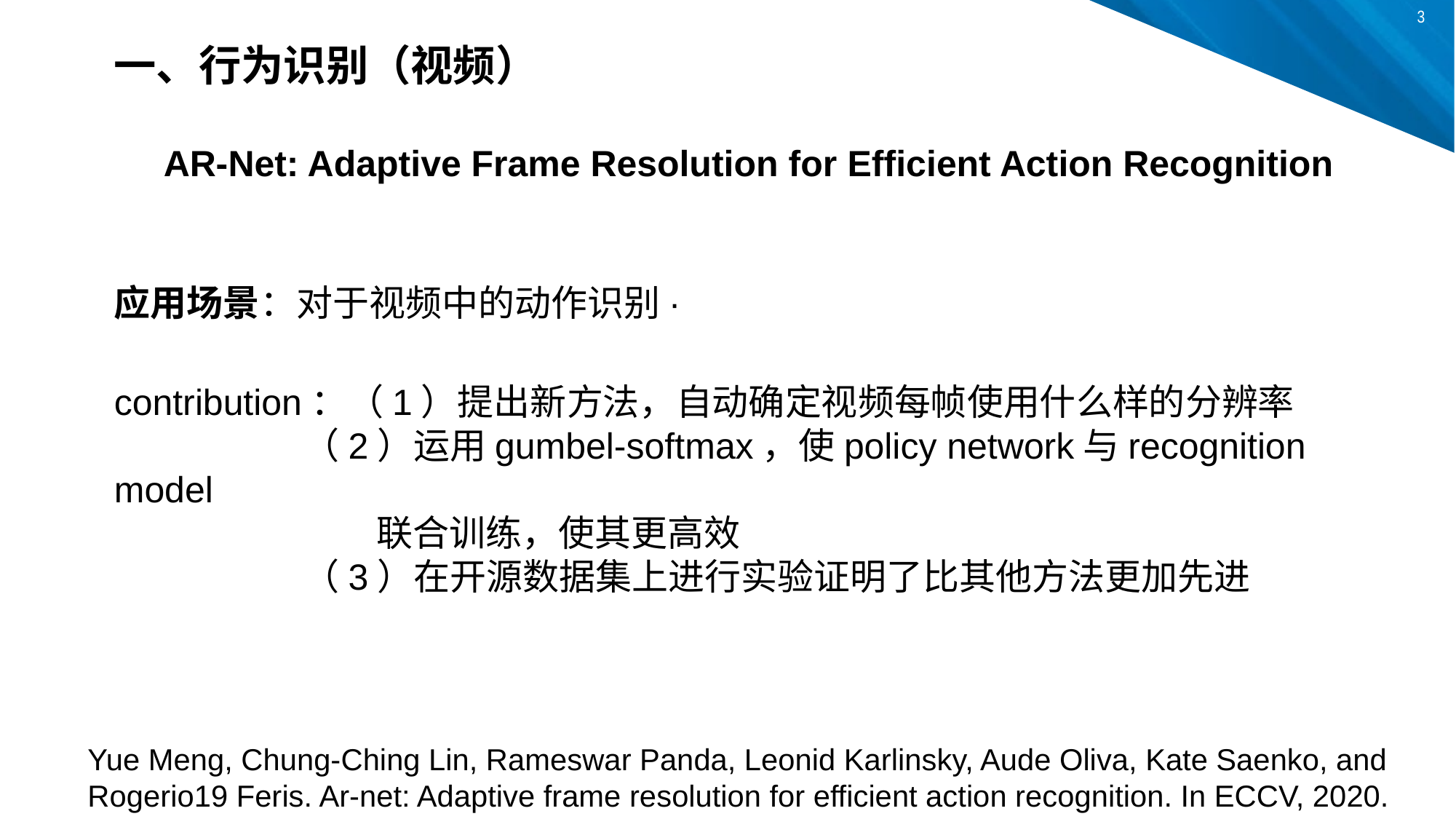

一、行为识别（视频）
AR-Net: Adaptive Frame Resolution for Efficient Action Recognition
应用场景：对于视频中的动作识别·
contribution：（1）提出新方法，自动确定视频每帧使用什么样的分辨率
                      （2）运用gumbel-softmax，使policy network与recognition model
                               联合训练，使其更高效
                      （3）在开源数据集上进行实验证明了比其他方法更加先进
Yue Meng, Chung-Ching Lin, Rameswar Panda, Leonid Karlinsky, Aude Oliva, Kate Saenko, and Rogerio19 Feris. Ar-net: Adaptive frame resolution for efficient action recognition. In ECCV, 2020.